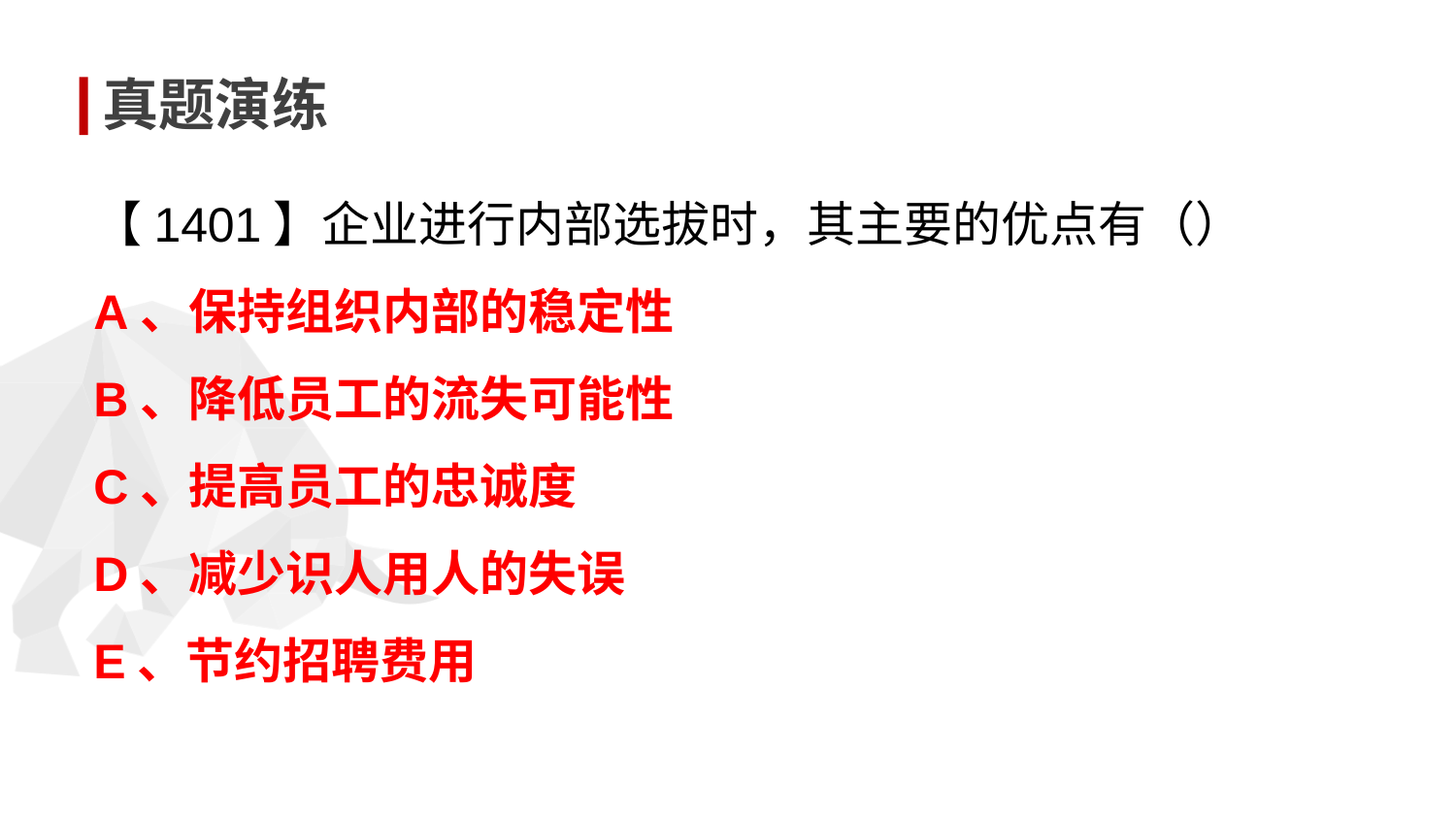

真题演练
【1401】企业进行内部选拔时，其主要的优点有（）
A、保持组织内部的稳定性
B、降低员工的流失可能性
C、提高员工的忠诚度
D、减少识人用人的失误
E、节约招聘费用